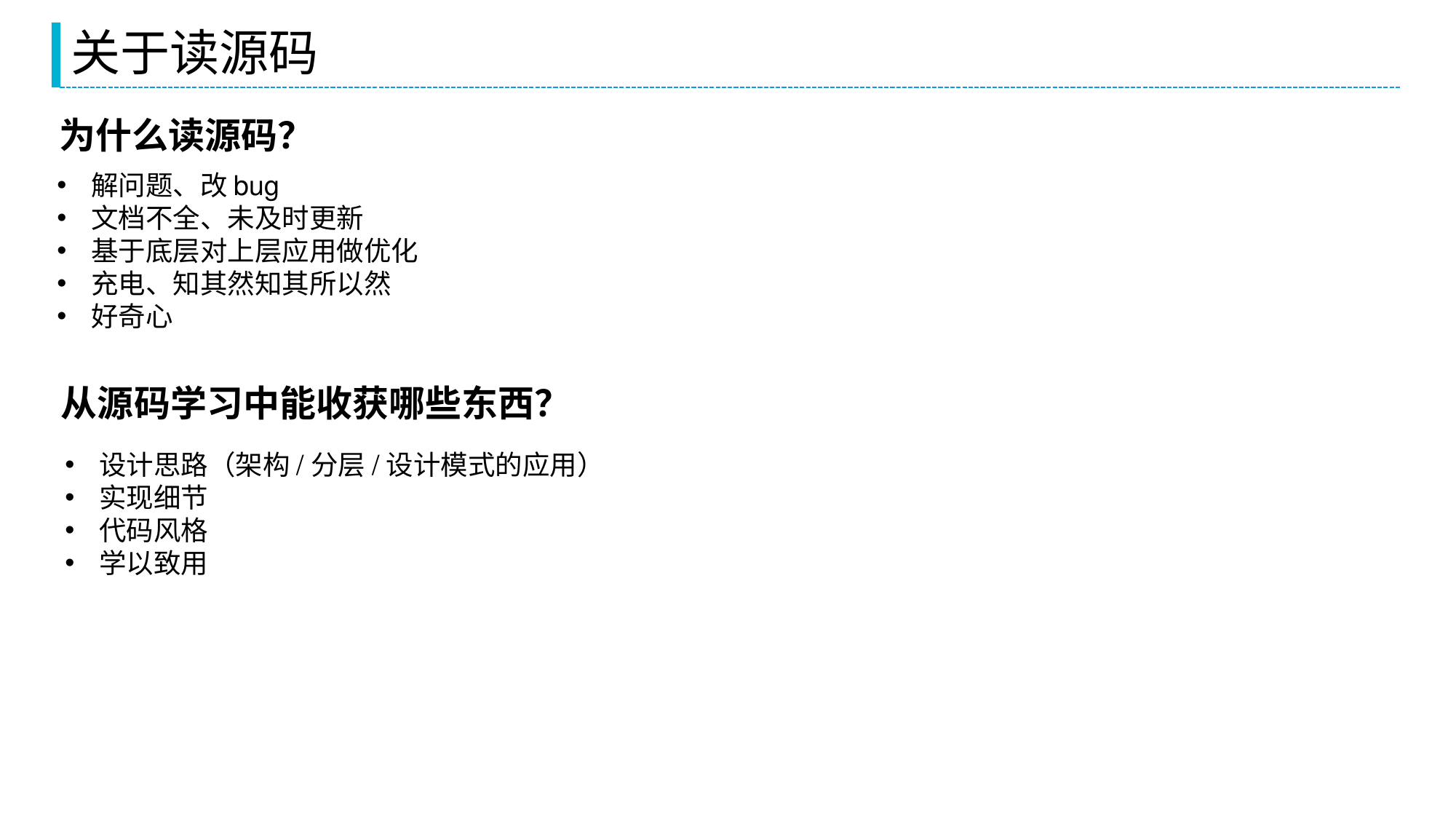

# 关于读源码
为什么读源码？
解问题、改bug
文档不全、未及时更新
基于底层对上层应用做优化
充电、知其然知其所以然
好奇心
从源码学习中能收获哪些东西？
设计思路（架构/分层/设计模式的应用）
实现细节
代码风格
学以致用